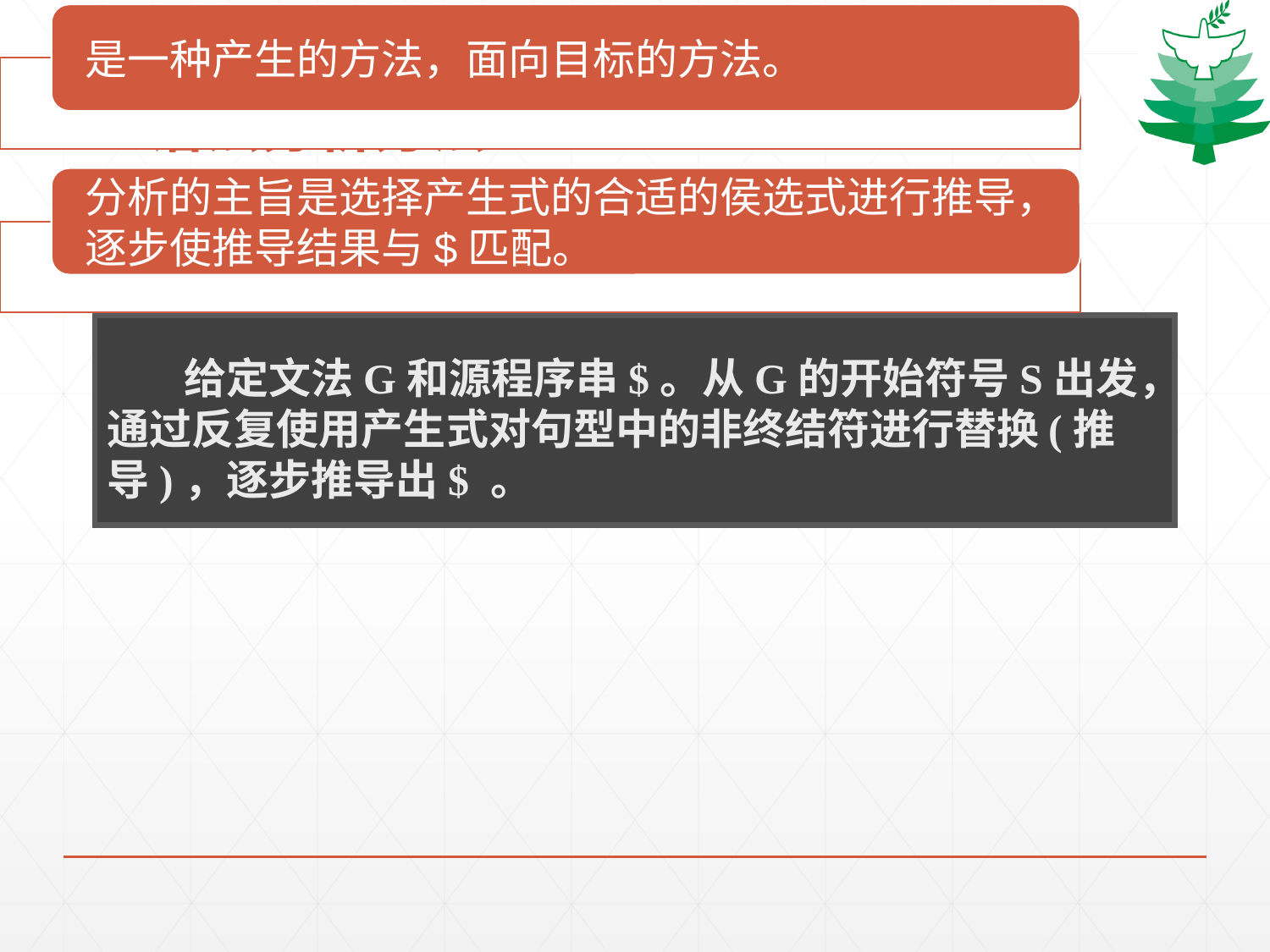

# 语法分析方法
自上而下语法分析方法

       给定文法G和源程序串$。从G的开始符号S出发，通过反复使用产生式对句型中的非终结符进行替换(推导)，逐步推导出$ 。

是一种产生的方法，面向目标的方法。

分析的主旨是选择产生式的合适的侯选式进行推导，逐步使推导结果与$匹配。